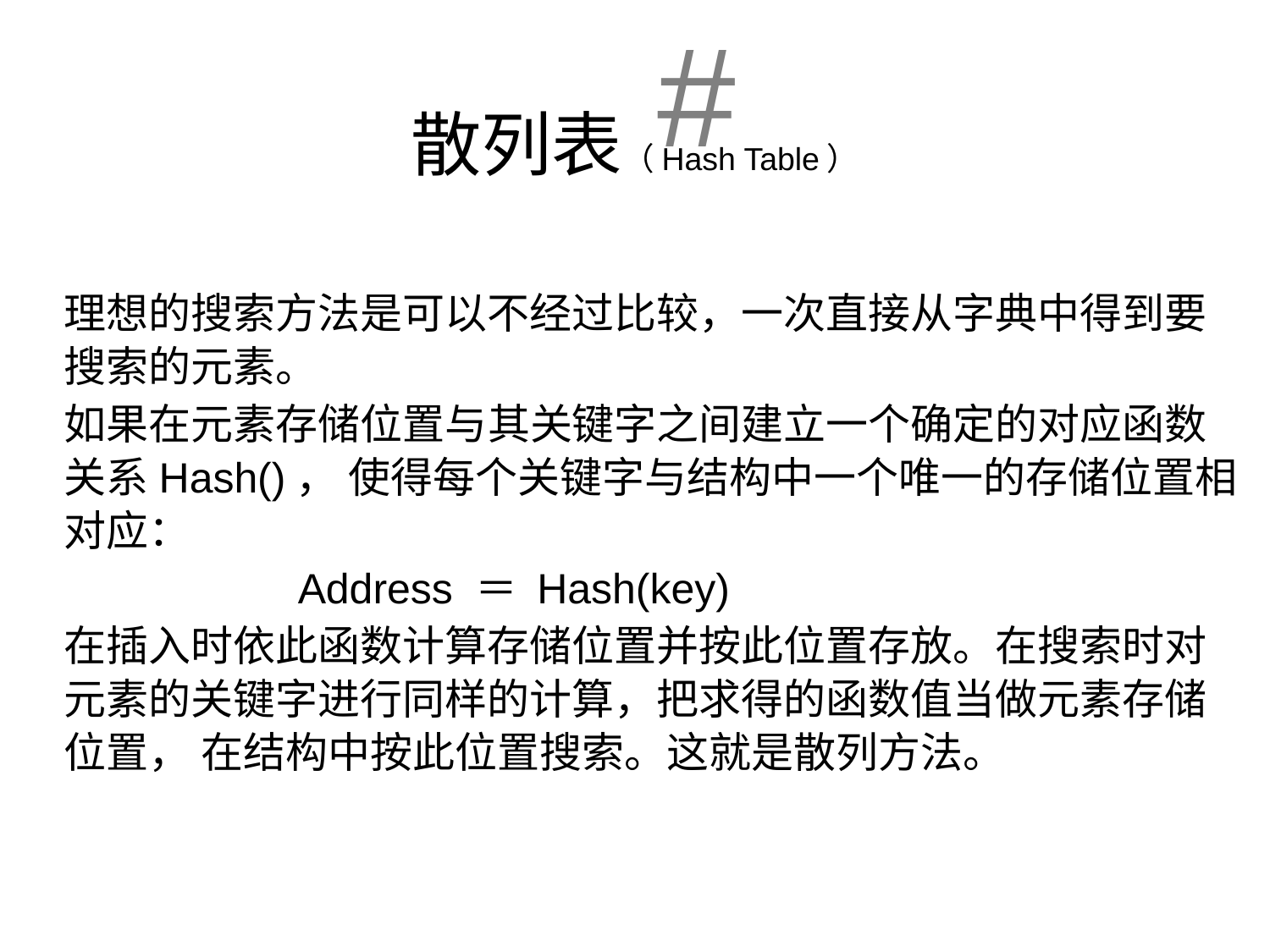

#
散列表（Hash Table）
理想的搜索方法是可以不经过比较，一次直接从字典中得到要搜索的元素。
如果在元素存储位置与其关键字之间建立一个确定的对应函数关系Hash()， 使得每个关键字与结构中一个唯一的存储位置相对应：
		         Address ＝ Hash(key)
在插入时依此函数计算存储位置并按此位置存放。在搜索时对元素的关键字进行同样的计算，把求得的函数值当做元素存储位置， 在结构中按此位置搜索。这就是散列方法。